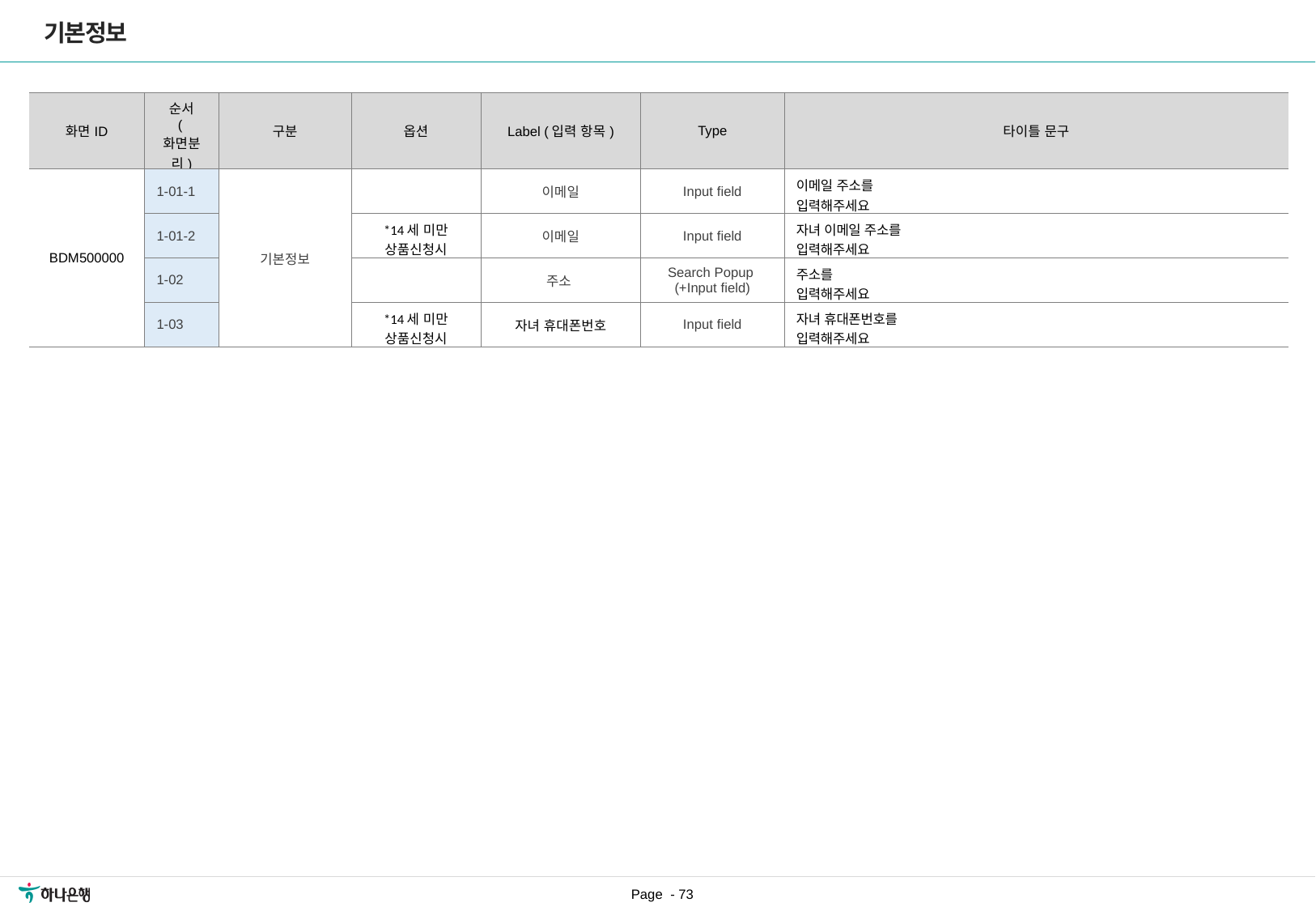

기본정보
| 화면ID | 순서 (화면분리) | 구분 | 옵션 | Label (입력 항목) | Type | 타이틀 문구 |
| --- | --- | --- | --- | --- | --- | --- |
| BDM500000 | 1-01-1 | 기본정보 |  | 이메일 | Input field | 이메일 주소를 입력해주세요 |
|  | 1-01-2 |  | \*14세 미만 상품신청시 | 이메일 | Input field | 자녀 이메일 주소를 입력해주세요 |
|  | 1-02 |  |  | 주소 | Search Popup (+Input field) | 주소를 입력해주세요 |
|  | 1-03 |  | \*14세 미만 상품신청시 | 자녀 휴대폰번호 | Input field | 자녀 휴대폰번호를 입력해주세요 |